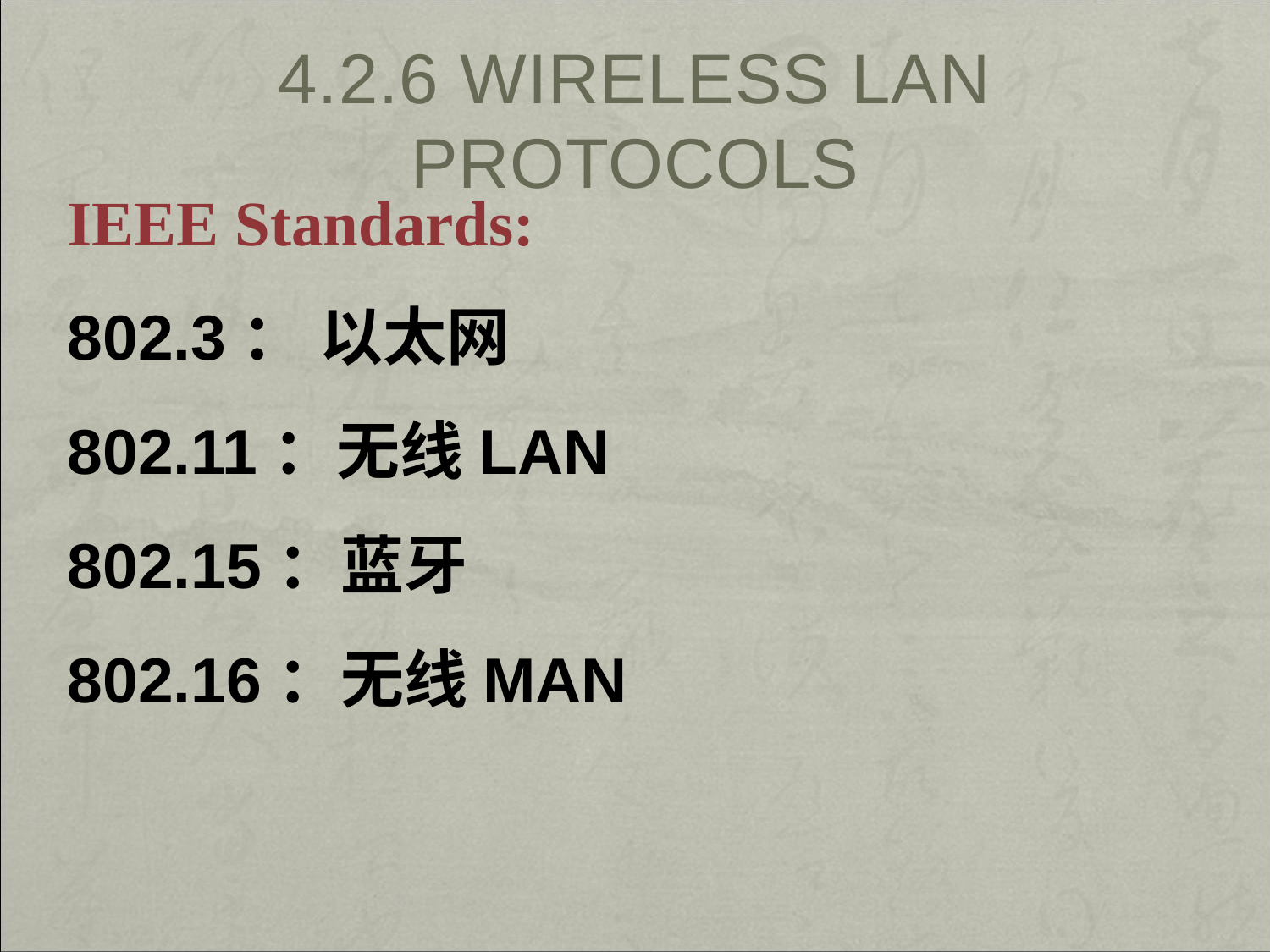

# 4.2.6 Wireless LAN Protocols
IEEE Standards:
802.3： 以太网
802.11：无线LAN
802.15：蓝牙
802.16：无线MAN
62